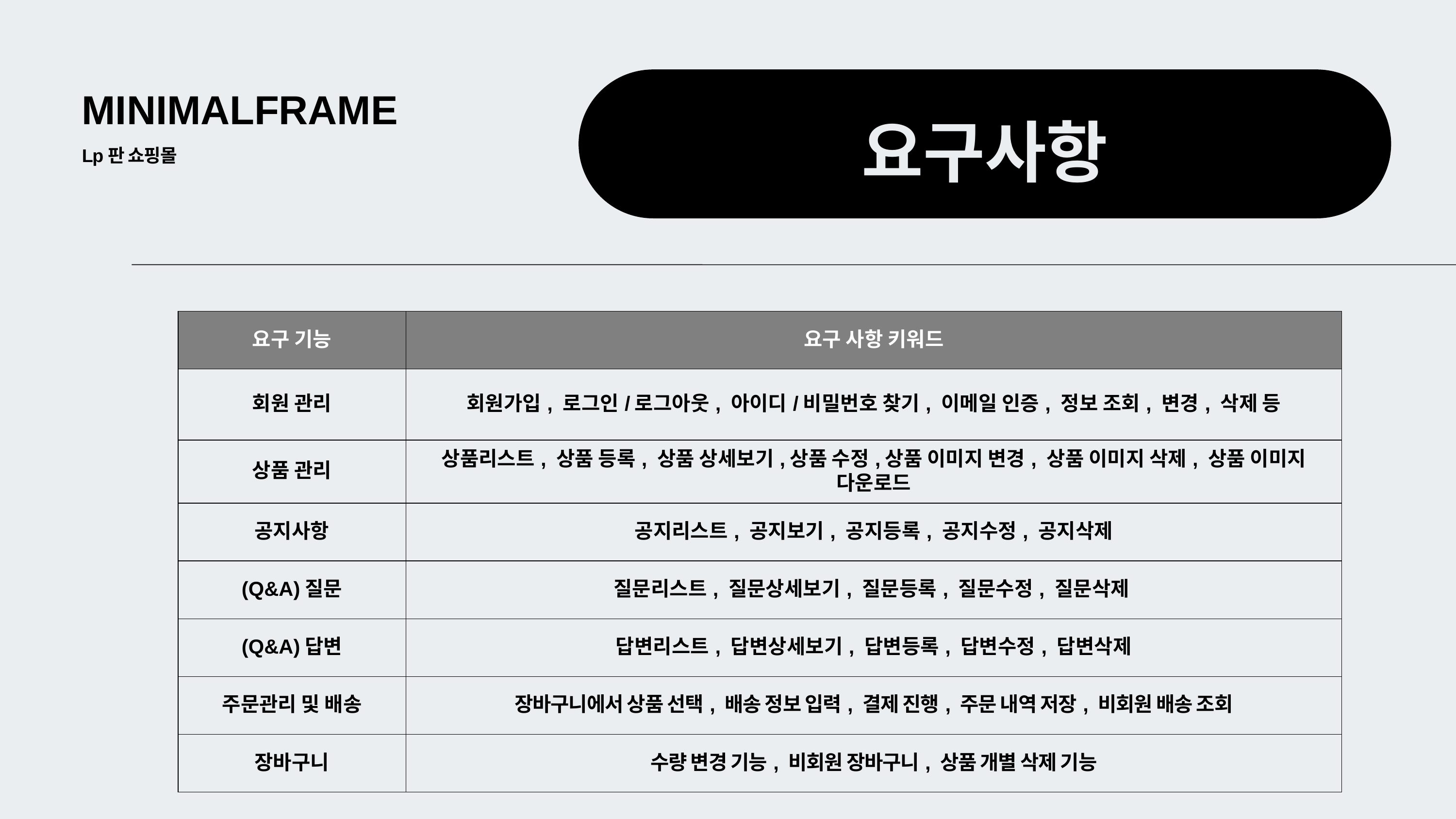

요구사항
MINIMALFRAME
Lp판 쇼핑몰

| 요구 기능 | 요구 사항 키워드 |
| --- | --- |
| 회원 관리 | 회원가입, 로그인/로그아웃, 아이디/비밀번호 찾기, 이메일 인증, 정보 조회, 변경, 삭제 등 |
| 상품 관리 | 상품리스트, 상품 등록, 상품 상세보기,상품 수정,상품 이미지 변경, 상품 이미지 삭제, 상품 이미지 다운로드 |
| 공지사항 | 공지리스트, 공지보기, 공지등록, 공지수정, 공지삭제 |
| (Q&A)질문 | 질문리스트, 질문상세보기, 질문등록, 질문수정, 질문삭제 |
| (Q&A)답변 | 답변리스트, 답변상세보기, 답변등록, 답변수정, 답변삭제 |
| 주문관리 및 배송 | 장바구니에서 상품 선택, 배송 정보 입력, 결제 진행, 주문 내역 저장, 비회원 배송 조회 |
| 장바구니 | 수량 변경 기능, 비회원 장바구니, 상품 개별 삭제 기능 |